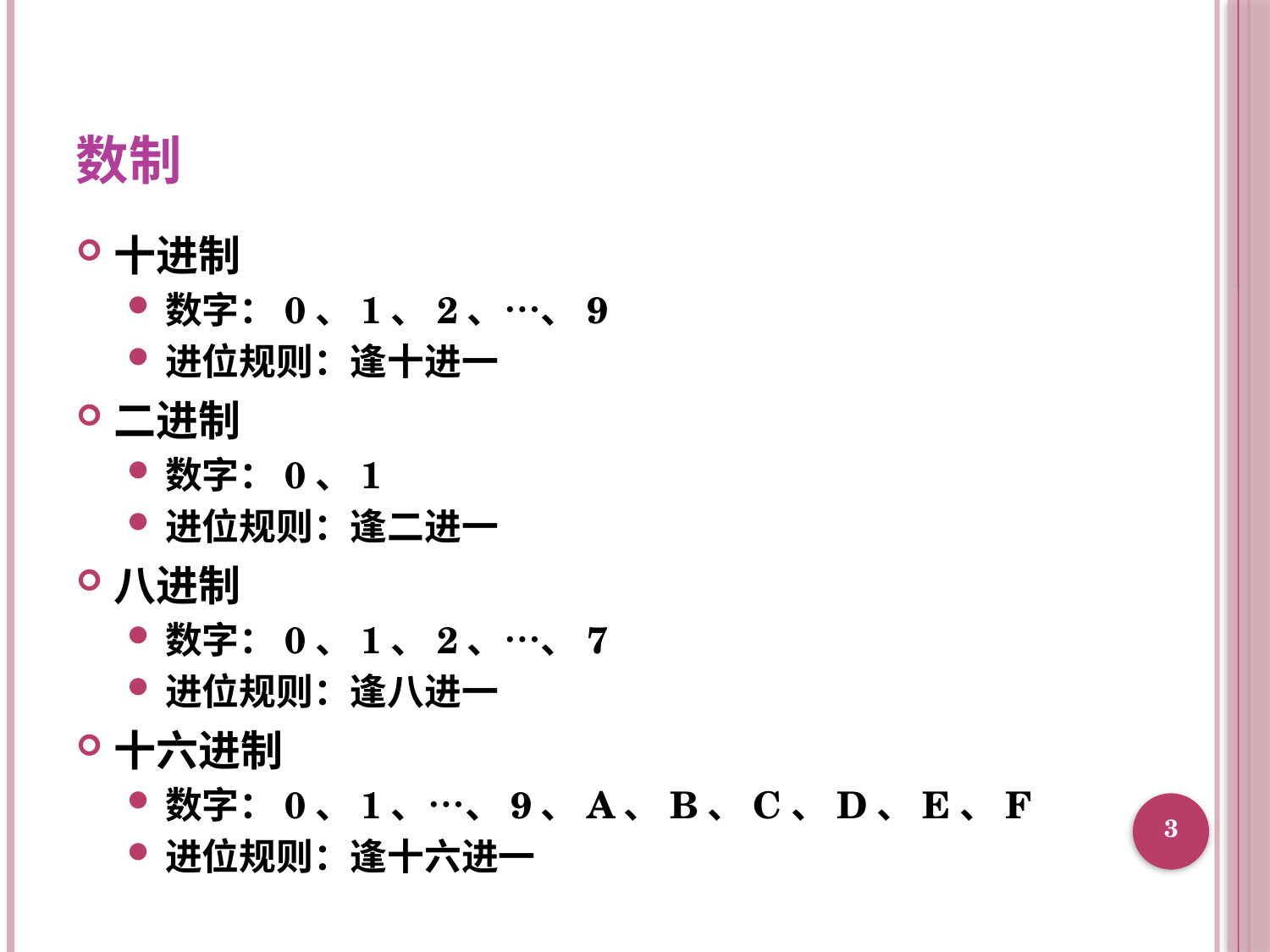

# 数制
十进制
数字：0、1、2、…、9
进位规则：逢十进一
二进制
数字：0、1
进位规则：逢二进一
八进制
数字：0、1、2、…、7
进位规则：逢八进一
十六进制
数字：0、1、…、9、A、B、C、D、E、F
进位规则：逢十六进一

3